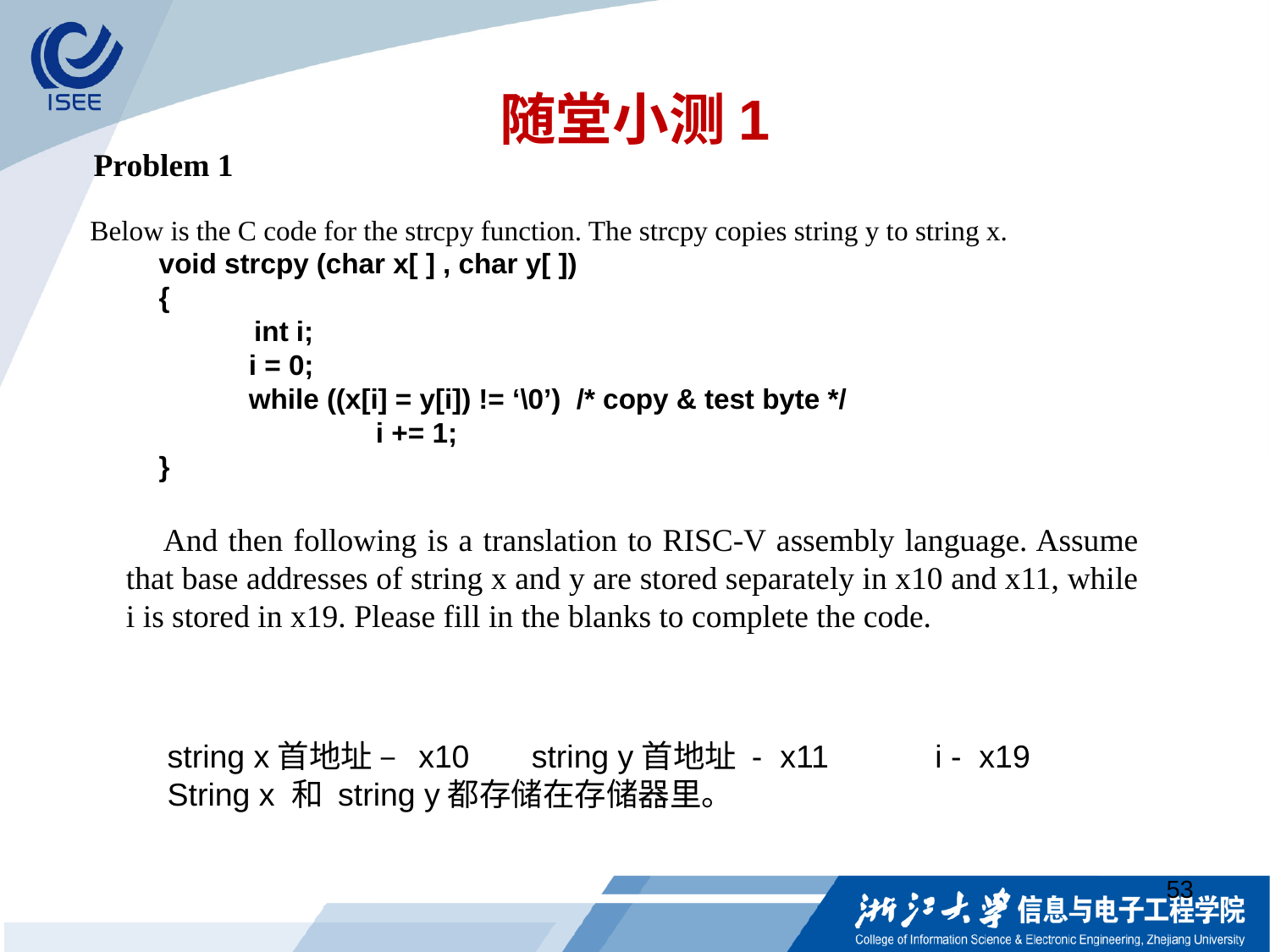

# 随堂小测1
Problem 1
Below is the C code for the strcpy function. The strcpy copies string y to string x.
void strcpy (char x[ ] , char y[ ])
{
	int i;
	i = 0;
	while ((x[i] = y[i]) != ‘\0’)  /* copy & test byte */
		i += 1;
}
And then following is a translation to RISC-V assembly language. Assume that base addresses of string x and y are stored separately in x10 and x11, while i is stored in x19. Please fill in the blanks to complete the code.
string x首地址 –  x10       string y首地址 -  x11            i -  x19
String x 和 string y都存储在存储器里。
53